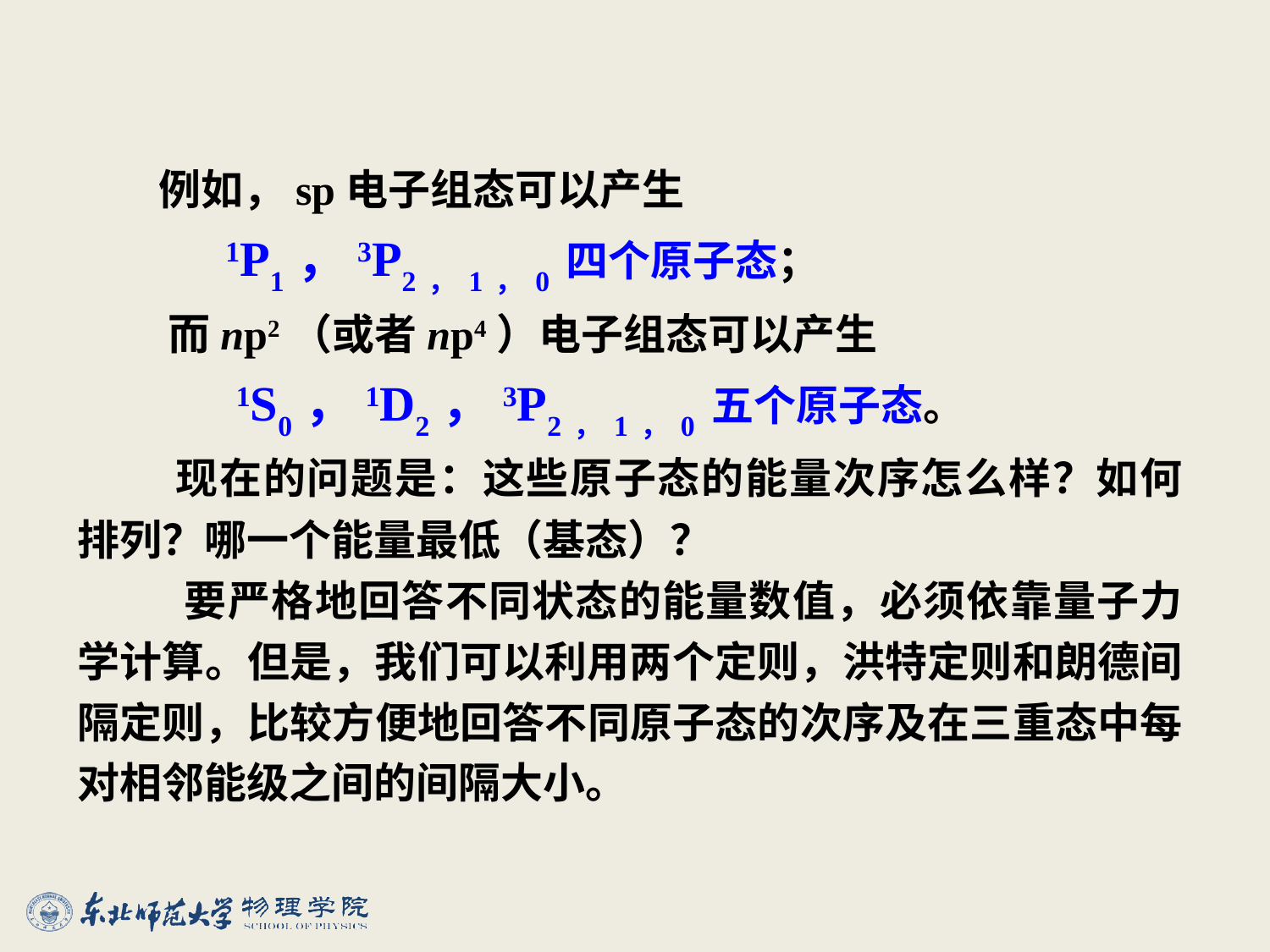

例如，sp电子组态可以产生
          1P1，3P2，1，0 四个原子态；
    而np2（或者np4）电子组态可以产生
           1S0，1D2，3P2，1，0 五个原子态。
    现在的问题是：这些原子态的能量次序怎么样？如何排列？哪一个能量最低（基态）？
     要严格地回答不同状态的能量数值，必须依靠量子力学计算。但是，我们可以利用两个定则，洪特定则和朗德间隔定则，比较方便地回答不同原子态的次序及在三重态中每对相邻能级之间的间隔大小。